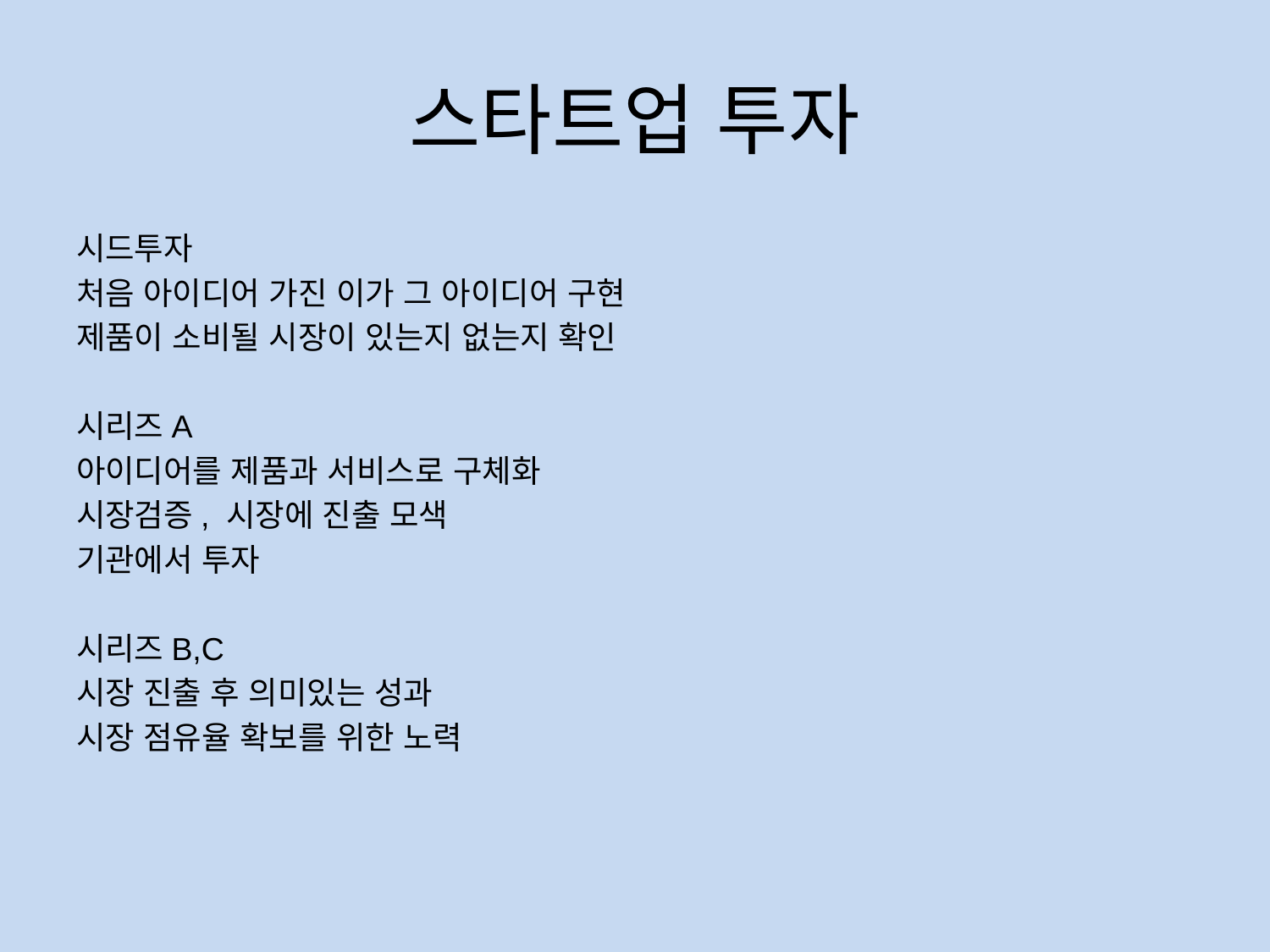

# 스타트업 투자
시드투자
처음 아이디어 가진 이가 그 아이디어 구현
제품이 소비될 시장이 있는지 없는지 확인

시리즈A
아이디어를 제품과 서비스로 구체화
시장검증, 시장에 진출 모색
기관에서 투자

시리즈B,C
시장 진출 후 의미있는 성과
시장 점유율 확보를 위한 노력